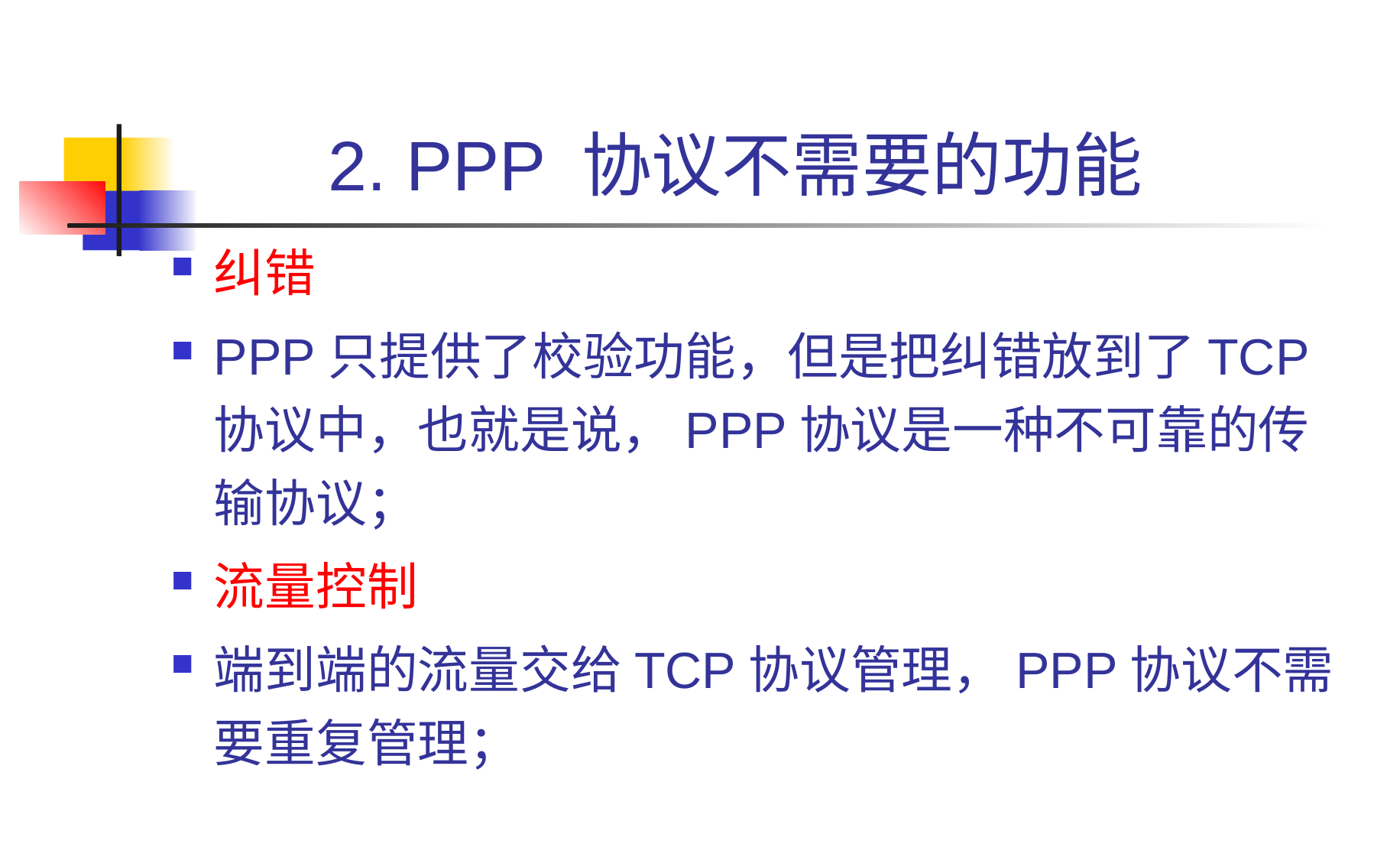

# 2. PPP 协议不需要的功能
纠错
PPP只提供了校验功能，但是把纠错放到了TCP协议中，也就是说，PPP协议是一种不可靠的传输协议；
流量控制
端到端的流量交给TCP协议管理，PPP协议不需要重复管理；